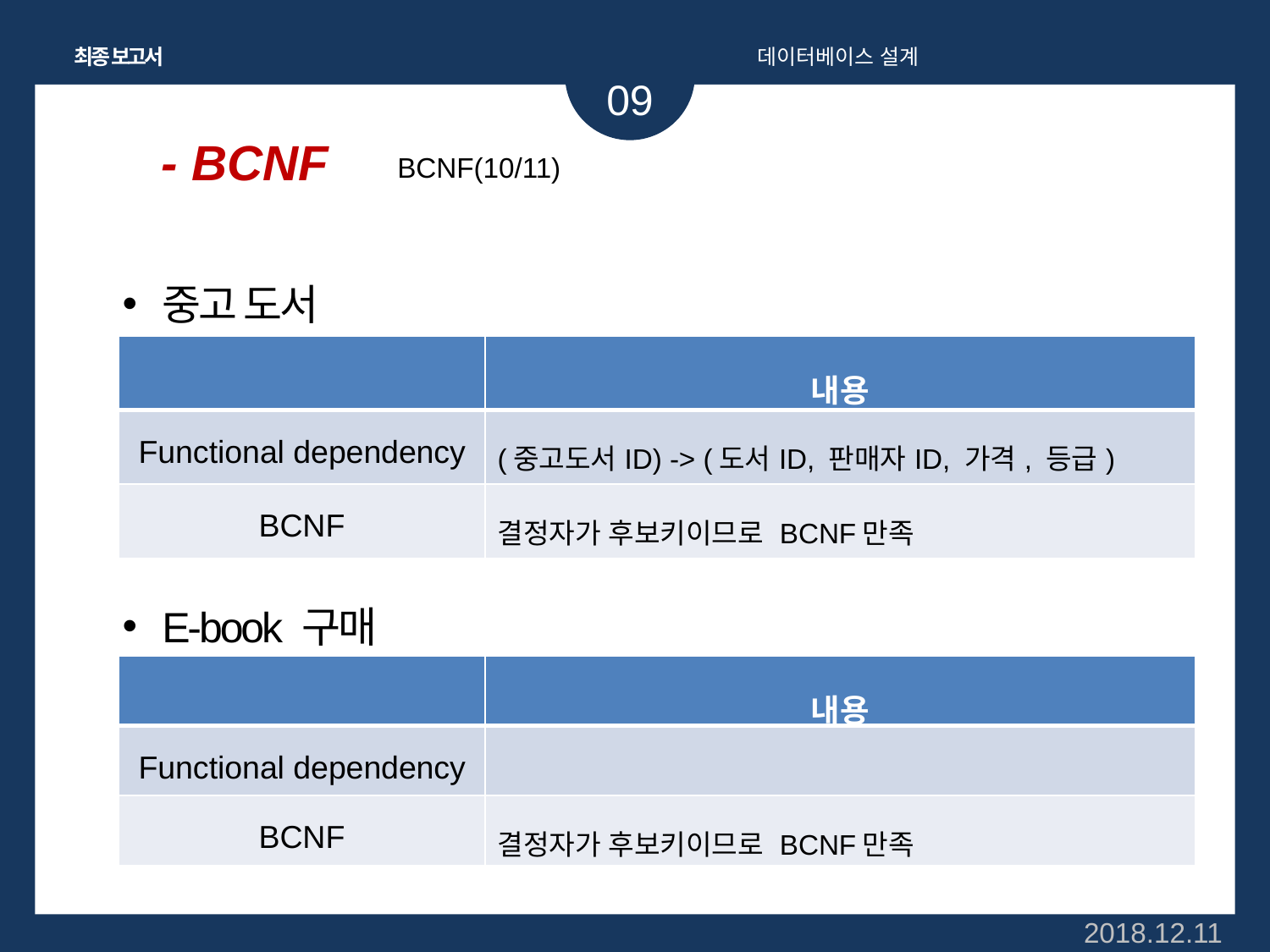

최종 보고서
데이터베이스 설계
09

- BCNF
BCNF(10/11)
중고 도서
|  | 내용 |
| --- | --- |
| Functional dependency | (중고도서ID) -> (도서ID, 판매자ID, 가격, 등급) |
| BCNF | 결정자가 후보키이므로 BCNF만족 |
E-book 구매
|  | 내용 |
| --- | --- |
| Functional dependency |  |
| BCNF | 결정자가 후보키이므로 BCNF만족 |
2018.12.11